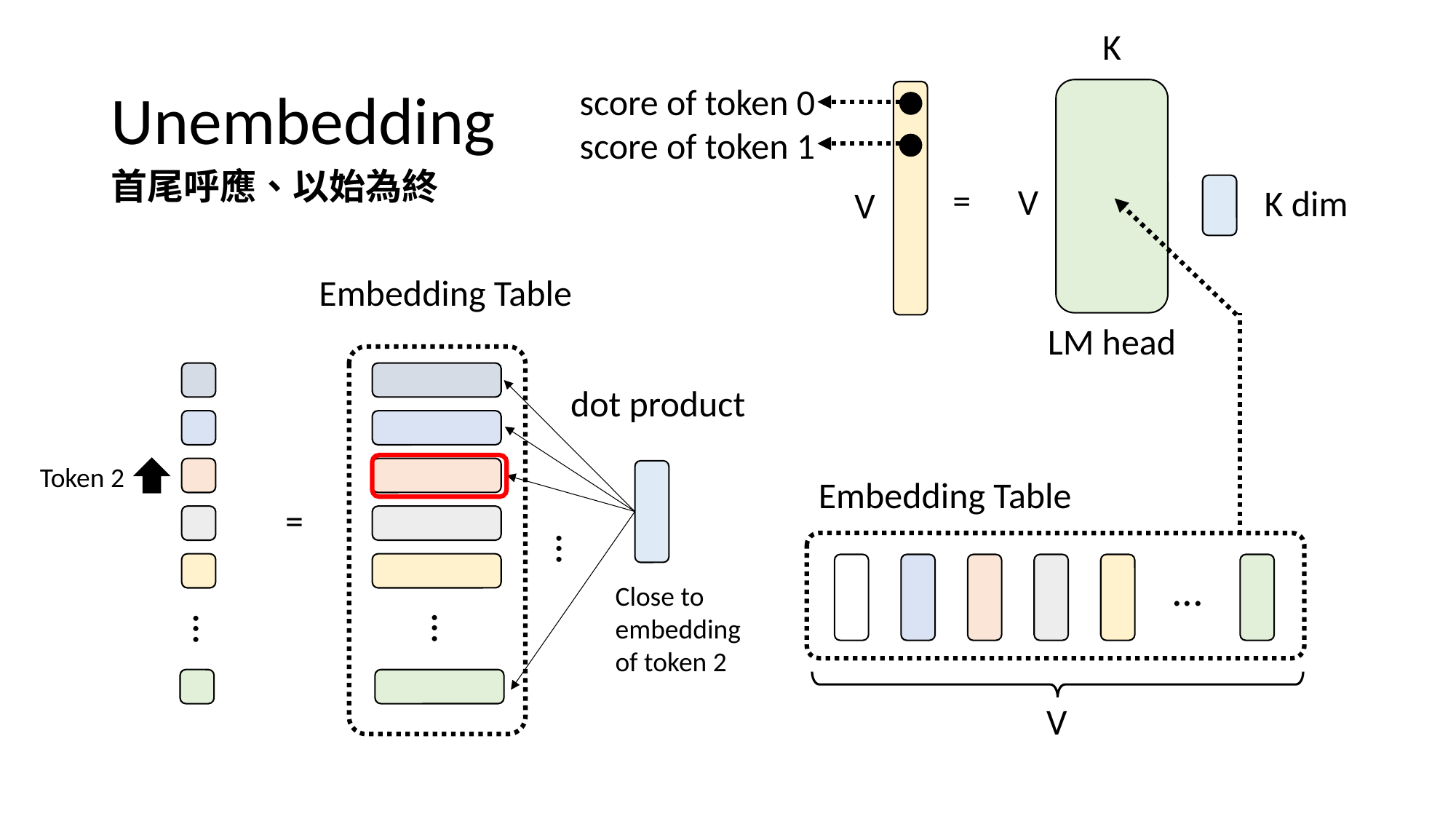

K
score of token 0

score of token 1

=
V
K dim

V
LM head
# Unembedding
首尾呼應、以始為終
Embedding Table

...

dot product

Token 2

Embedding Table

...
V
=

...

Close to embedding of token 2
...